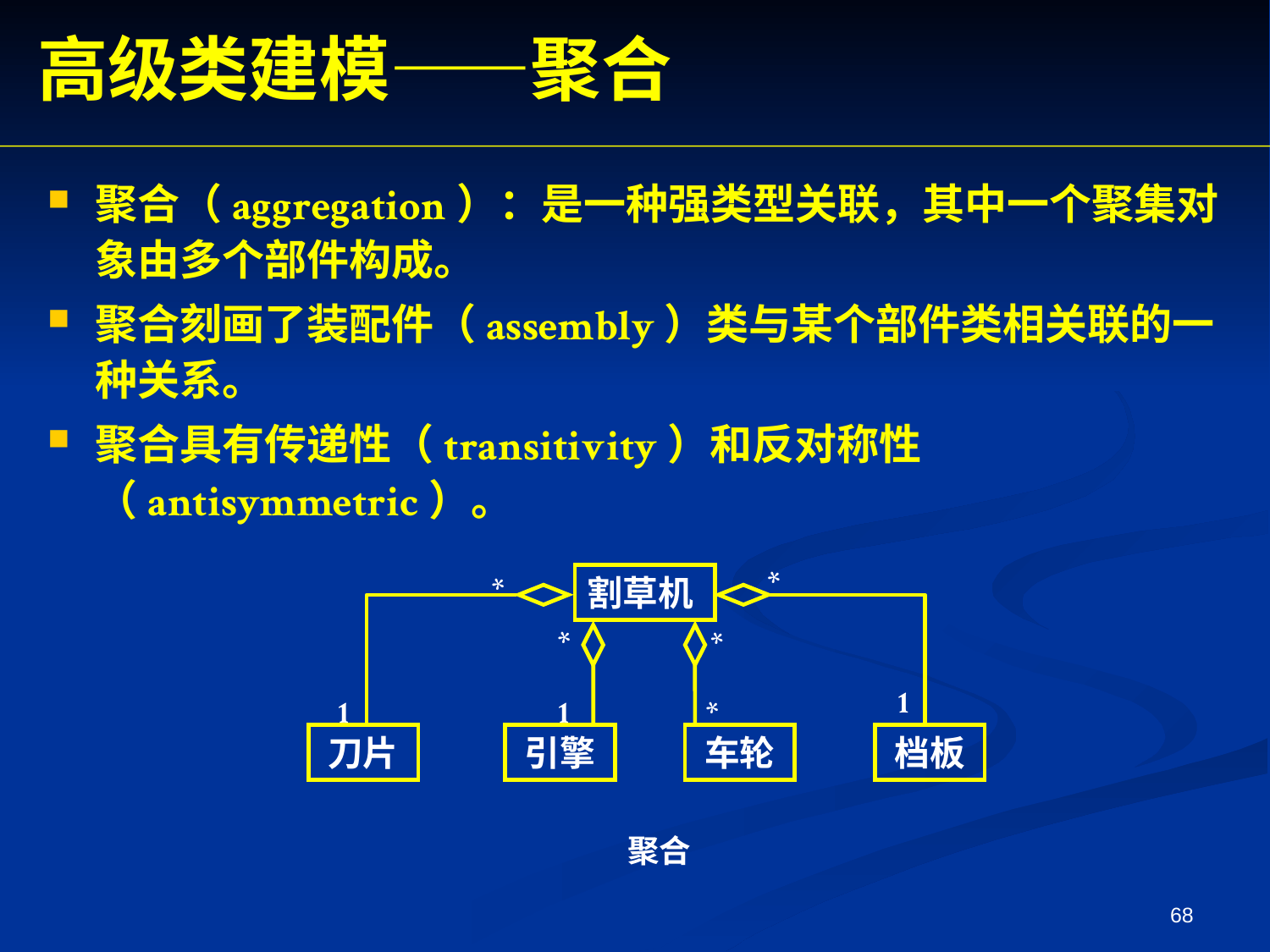

高级类建模——聚合

聚合（aggregation）：是一种强类型关联，其中一个聚集对象由多个部件构成。
聚合刻画了装配件（assembly）类与某个部件类相关联的一种关系。
聚合具有传递性（transitivity）和反对称性（antisymmetric）。
*
*
割草机

*
*

1
1
1
*
刀片
引擎
车轮
档板
聚合
68